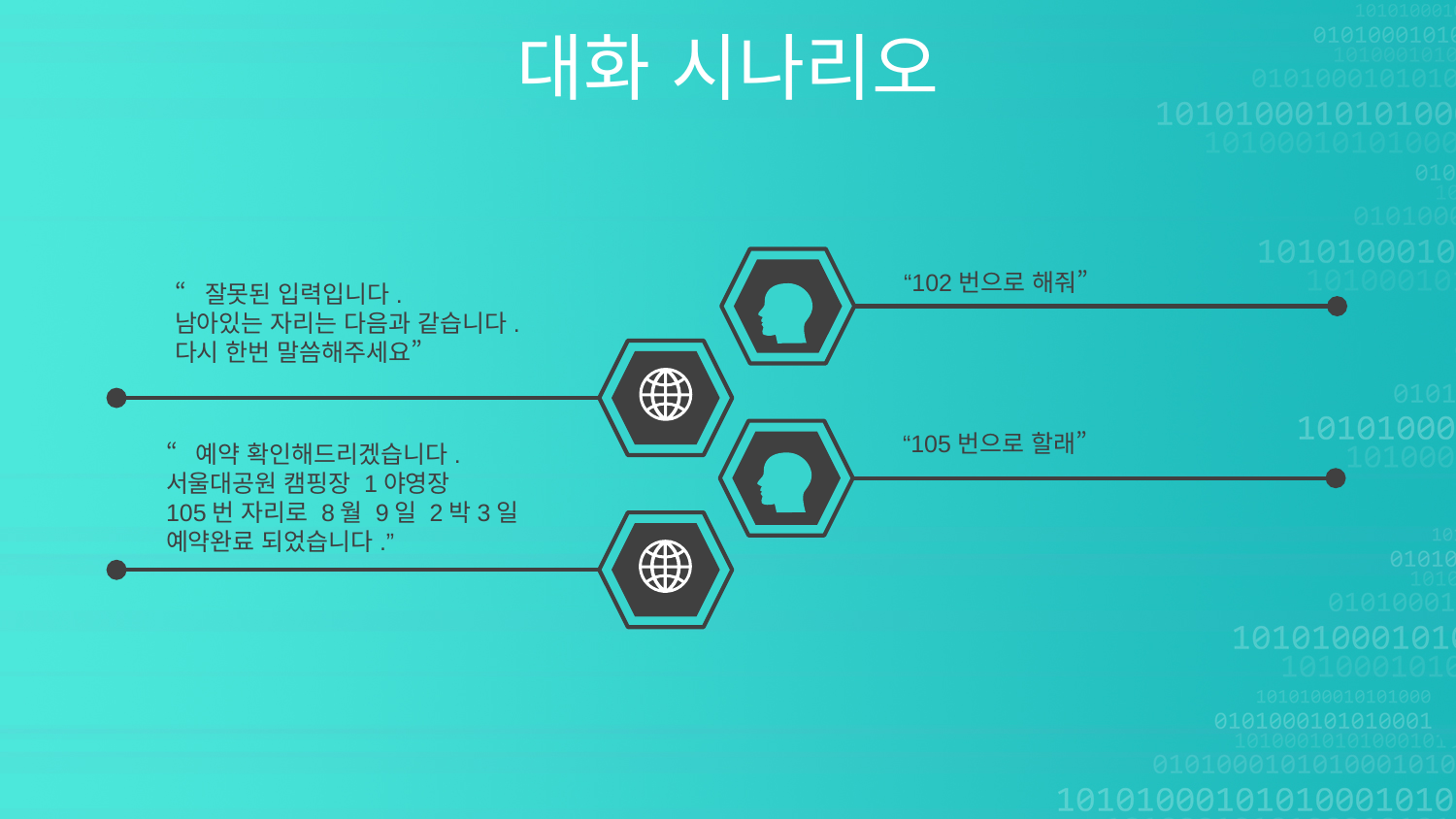

대화 시나리오

“102번으로 해줘”
“잘못된 입력입니다.
남아있는 자리는 다음과 같습니다.
다시 한번 말씀해주세요”

“105번으로 할래”
“예약 확인해드리겠습니다.
서울대공원 캠핑장 1야영장
105번 자리로 8월 9일 2박3일 예약완료 되었습니다.”